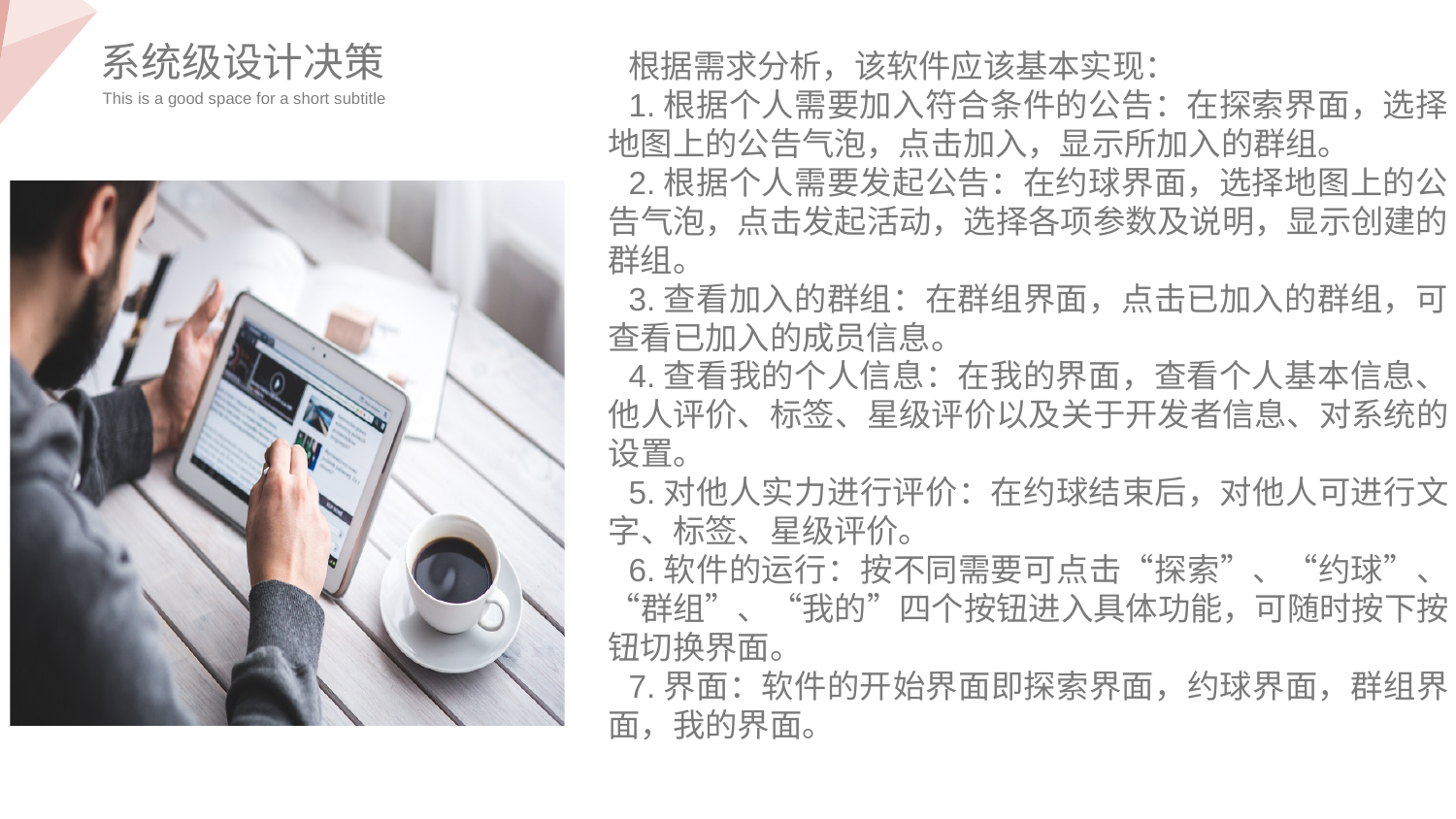

根据需求分析，该软件应该基本实现：
1.根据个人需要加入符合条件的公告：在探索界面，选择地图上的公告气泡，点击加入，显示所加入的群组。
2.根据个人需要发起公告：在约球界面，选择地图上的公告气泡，点击发起活动，选择各项参数及说明，显示创建的群组。
3.查看加入的群组：在群组界面，点击已加入的群组，可查看已加入的成员信息。
4.查看我的个人信息：在我的界面，查看个人基本信息、他人评价、标签、星级评价以及关于开发者信息、对系统的设置。
5.对他人实力进行评价：在约球结束后，对他人可进行文字、标签、星级评价。
6.软件的运行：按不同需要可点击“探索”、“约球”、“群组”、“我的”四个按钮进入具体功能，可随时按下按钮切换界面。
7.界面：软件的开始界面即探索界面，约球界面，群组界面，我的界面。
系统级设计决策
This is a good space for a short subtitle